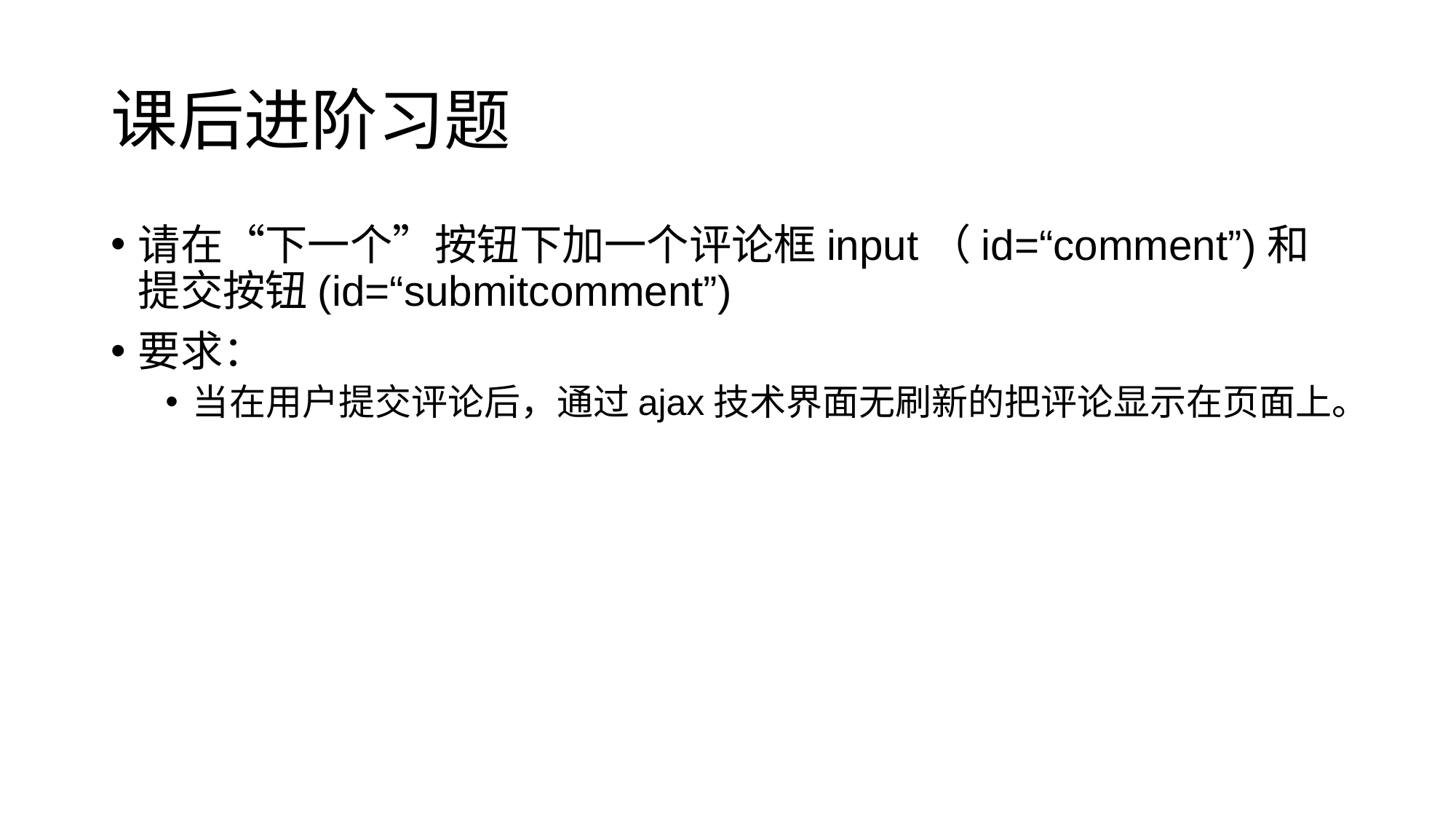

# 课后进阶习题
请在“下一个”按钮下加一个评论框input（id=“comment”)和提交按钮(id=“submitcomment”)
要求：
当在用户提交评论后，通过ajax技术界面无刷新的把评论显示在页面上。